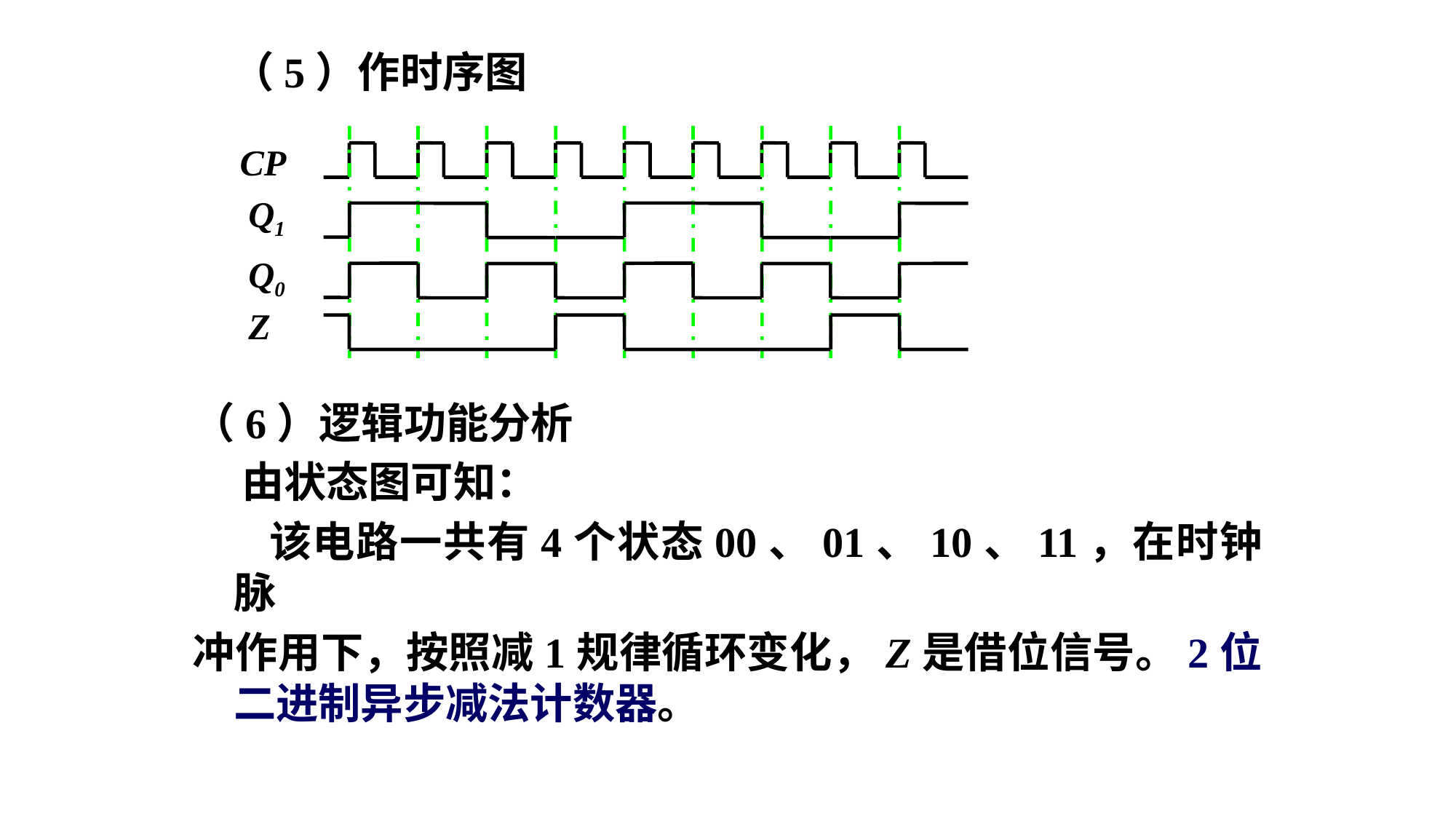

（5）作时序图

CP

Q1

Q0

Z

（6）逻辑功能分析
    由状态图可知：
      该电路一共有4个状态00、01、10、11，在时钟脉
冲作用下，按照减1规律循环变化，Z是借位信号。2位二进制异步减法计数器。